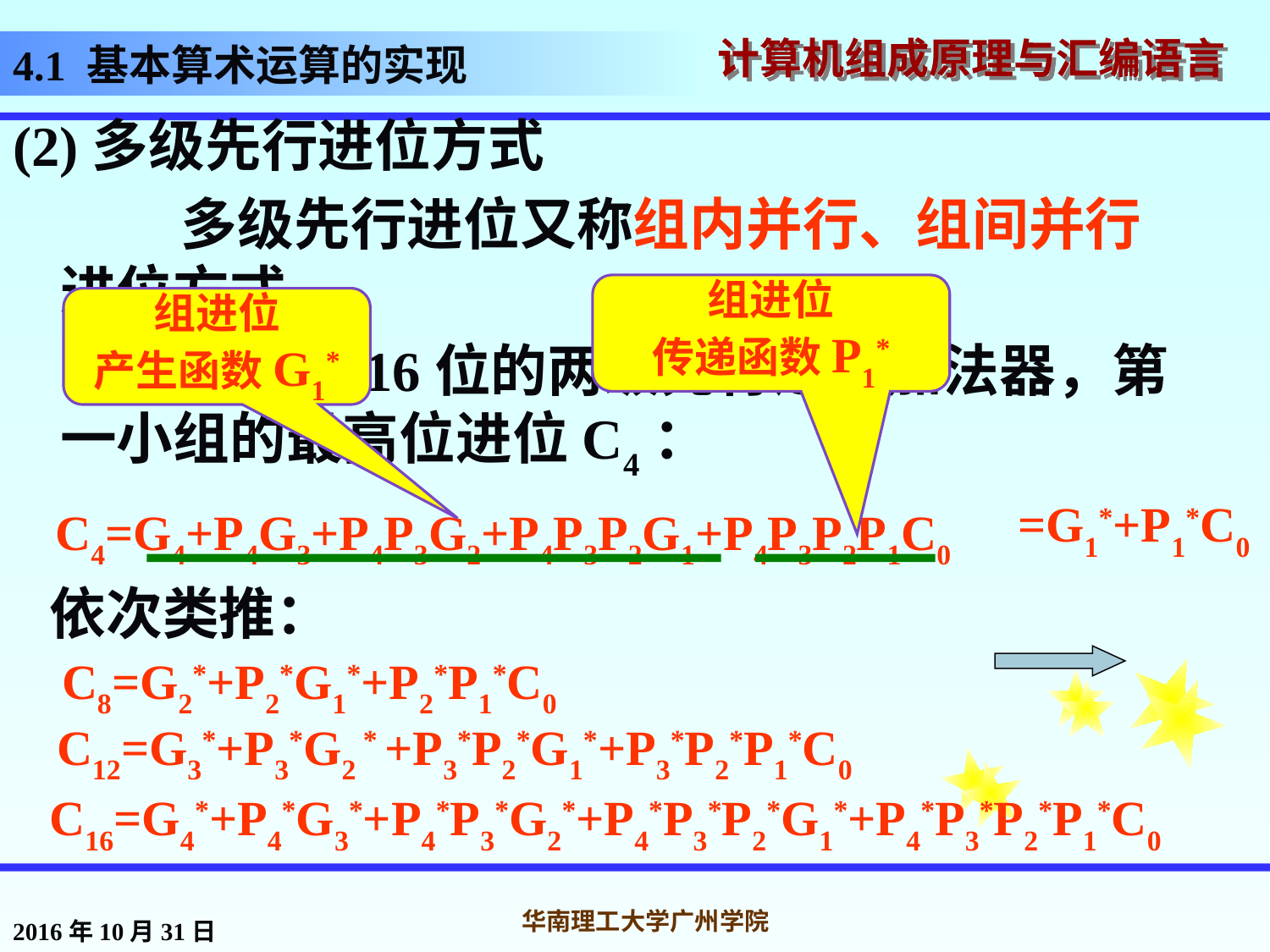

# 4.1 基本算术运算的实现
(2)多级先行进位方式
            多级先行进位又称组内并行、组间并行进位方式。
            字长为16位的两级先行进位加法器，第一小组的最高位进位C4：
   C4=G4+P4G3+P4P3G2+P4P3P2G1+P4P3P2P1C0
组进位
传递函数P1*
组进位
产生函数G1*
=G1*+P1*C0

依次类推：
 C8=G2*+P2*G1*+P2*P1*C0
 C12=G3*+P3*G2 * +P3*P2*G1*+P3*P2*P1*C0
C16=G4*+P4*G3*+P4*P3*G2*+P4*P3*P2*G1*+P4*P3*P2*P1*C0

2016年10月31日
华南理工大学广州学院